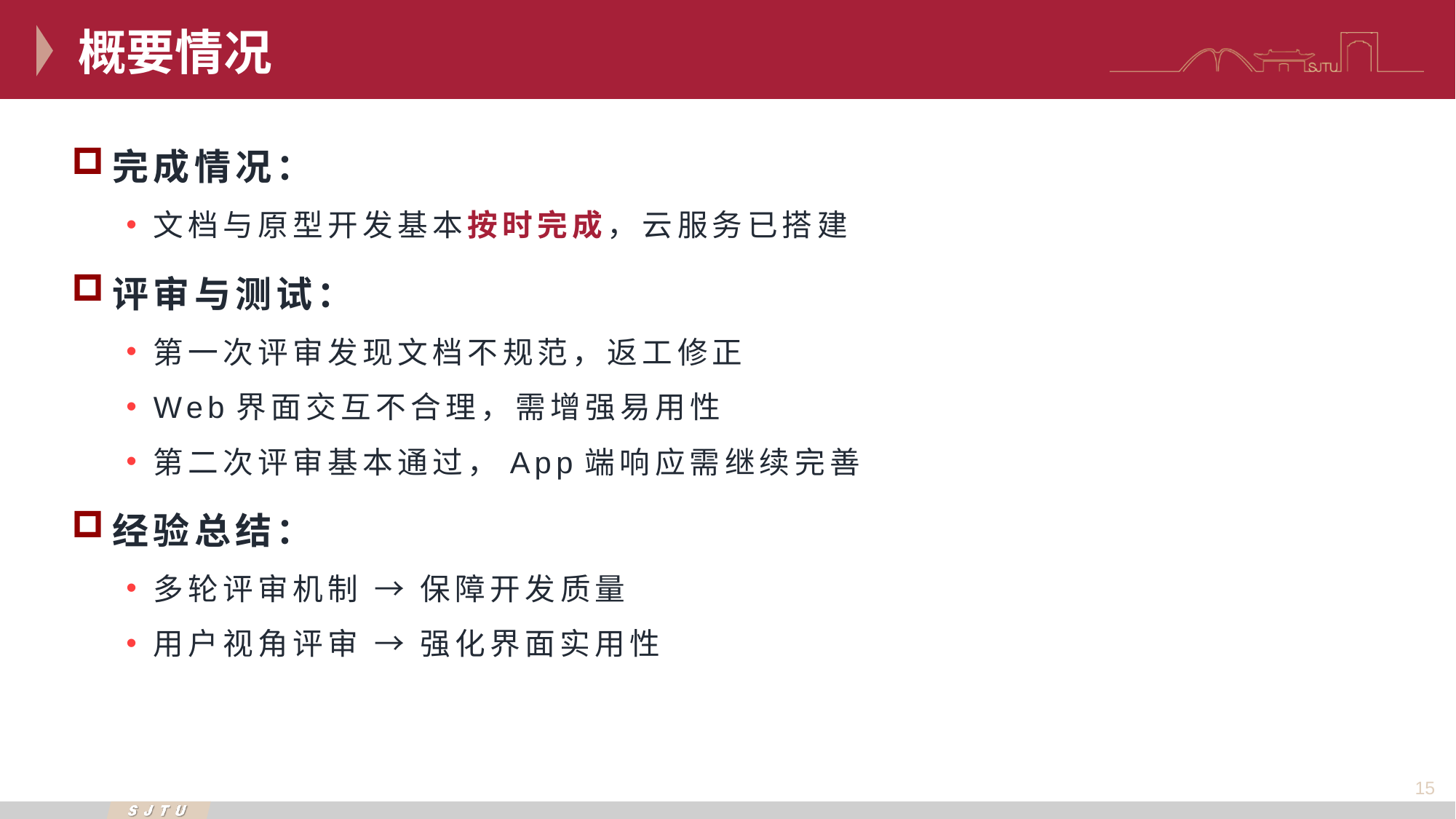

概要情况
完成情况：
文档与原型开发基本按时完成，云服务已搭建
评审与测试：
第一次评审发现文档不规范，返工修正
Web界面交互不合理，需增强易用性
第二次评审基本通过，App端响应需继续完善
经验总结：
多轮评审机制 → 保障开发质量
用户视角评审 → 强化界面实用性
15